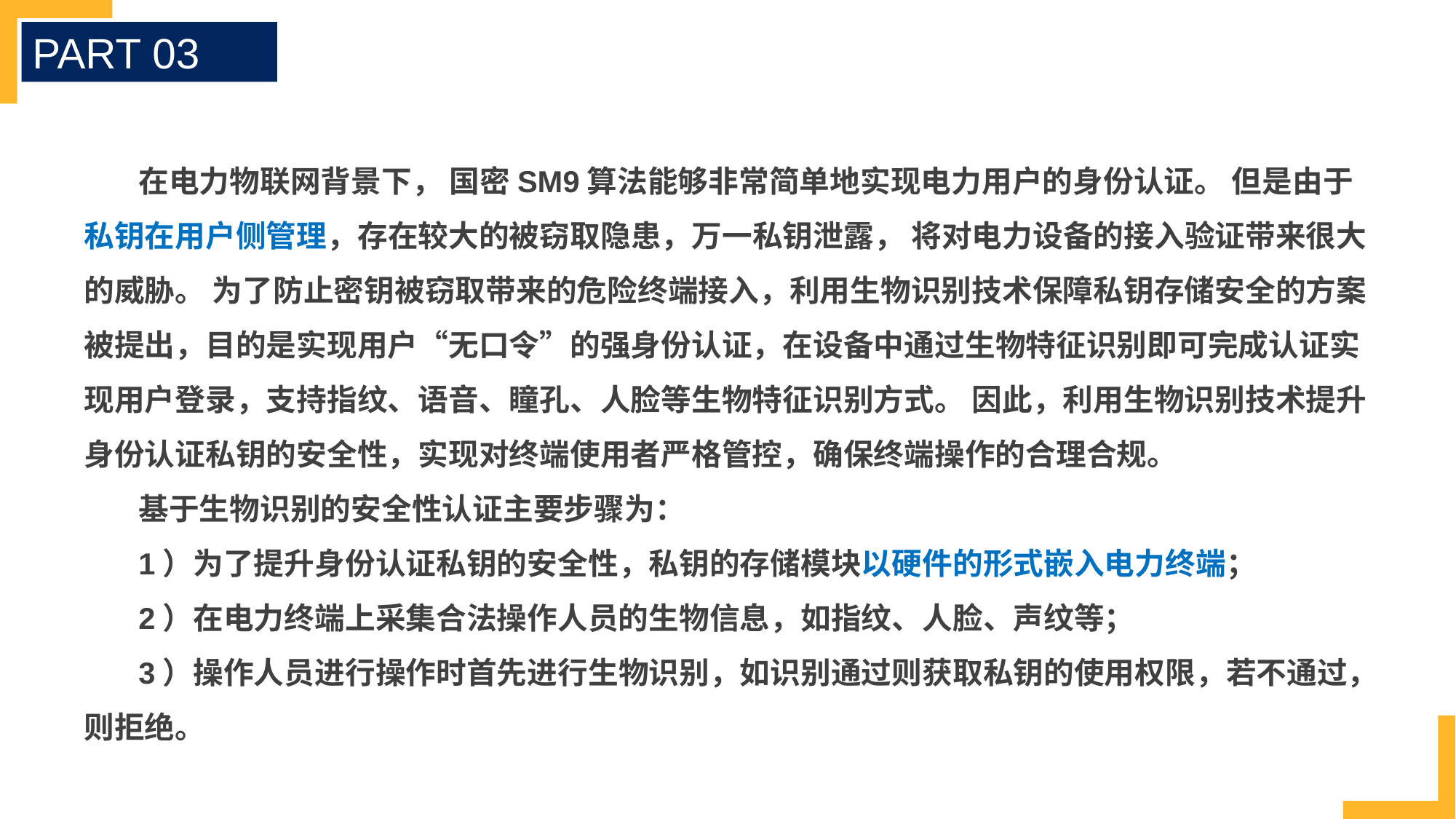

PART 03
在电力物联网背景下， 国密SM9算法能够非常简单地实现电力用户的身份认证。 但是由于私钥在用户侧管理，存在较大的被窃取隐患，万一私钥泄露， 将对电力设备的接入验证带来很大的威胁。 为了防止密钥被窃取带来的危险终端接入，利用生物识别技术保障私钥存储安全的方案被提出，目的是实现用户“无口令”的强身份认证，在设备中通过生物特征识别即可完成认证实现用户登录，支持指纹、语音、瞳孔、人脸等生物特征识别方式。 因此，利用生物识别技术提升身份认证私钥的安全性，实现对终端使用者严格管控，确保终端操作的合理合规。
基于生物识别的安全性认证主要步骤为：
1）为了提升身份认证私钥的安全性，私钥的存储模块以硬件的形式嵌入电力终端；
2）在电力终端上采集合法操作人员的生物信息，如指纹、人脸、声纹等；
3）操作人员进行操作时首先进行生物识别，如识别通过则获取私钥的使用权限，若不通过，则拒绝。